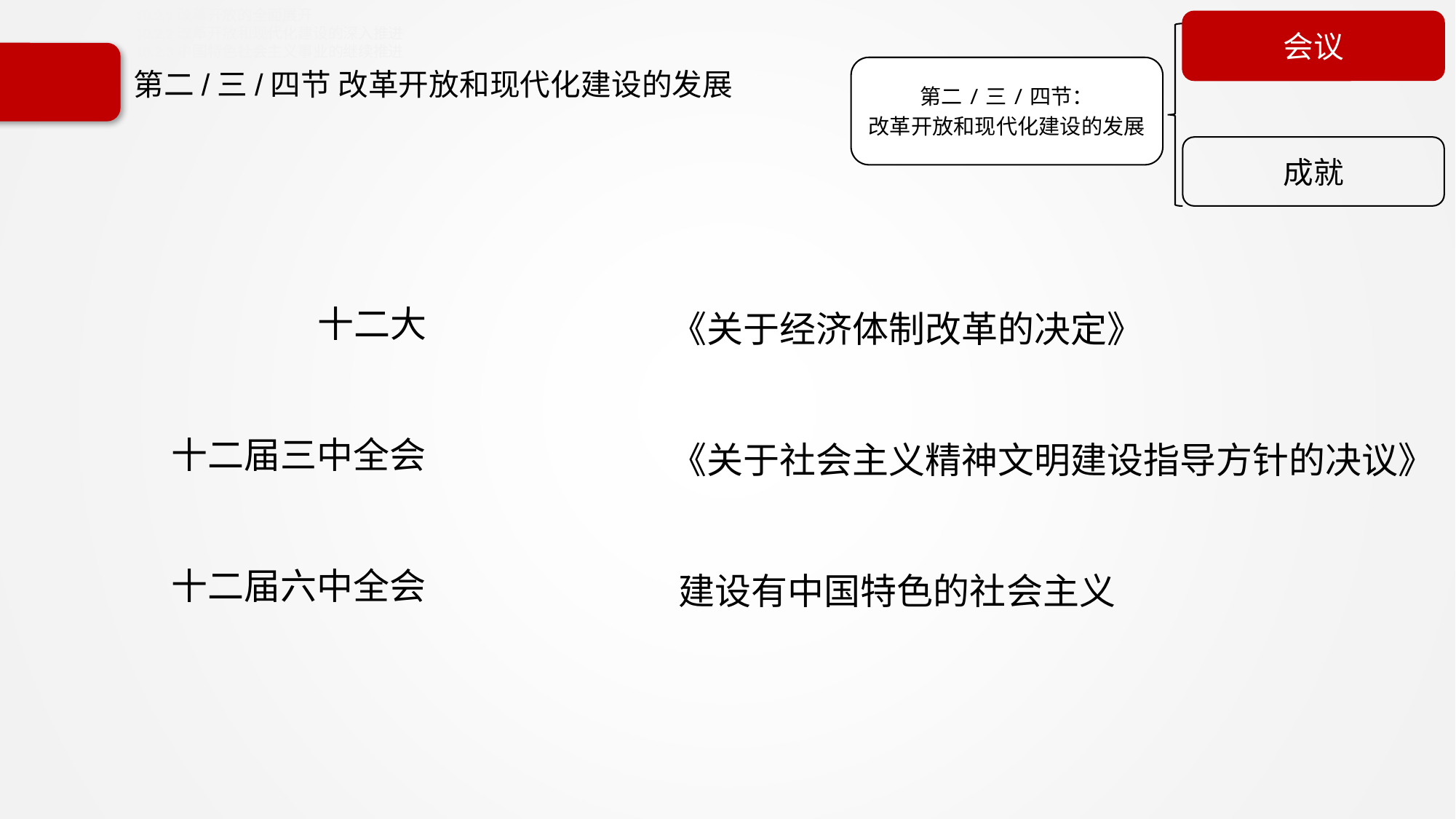

10.2.1改革开放的全面展开
10.2.2改革开放和现代化建设的深入推进
10.2.3中国特色社会主义事业的继续推进
会议

第二/三/四节：
改革开放和现代化建设的发展
成就

# 第二/三/四节 改革开放和现代化建设的发展

 《关于经济体制改革的决定》

 《关于社会主义精神文明建设指导方针的决议》

  建设有中国特色的社会主义

    十二大

十二届三中全会

十二届六中全会